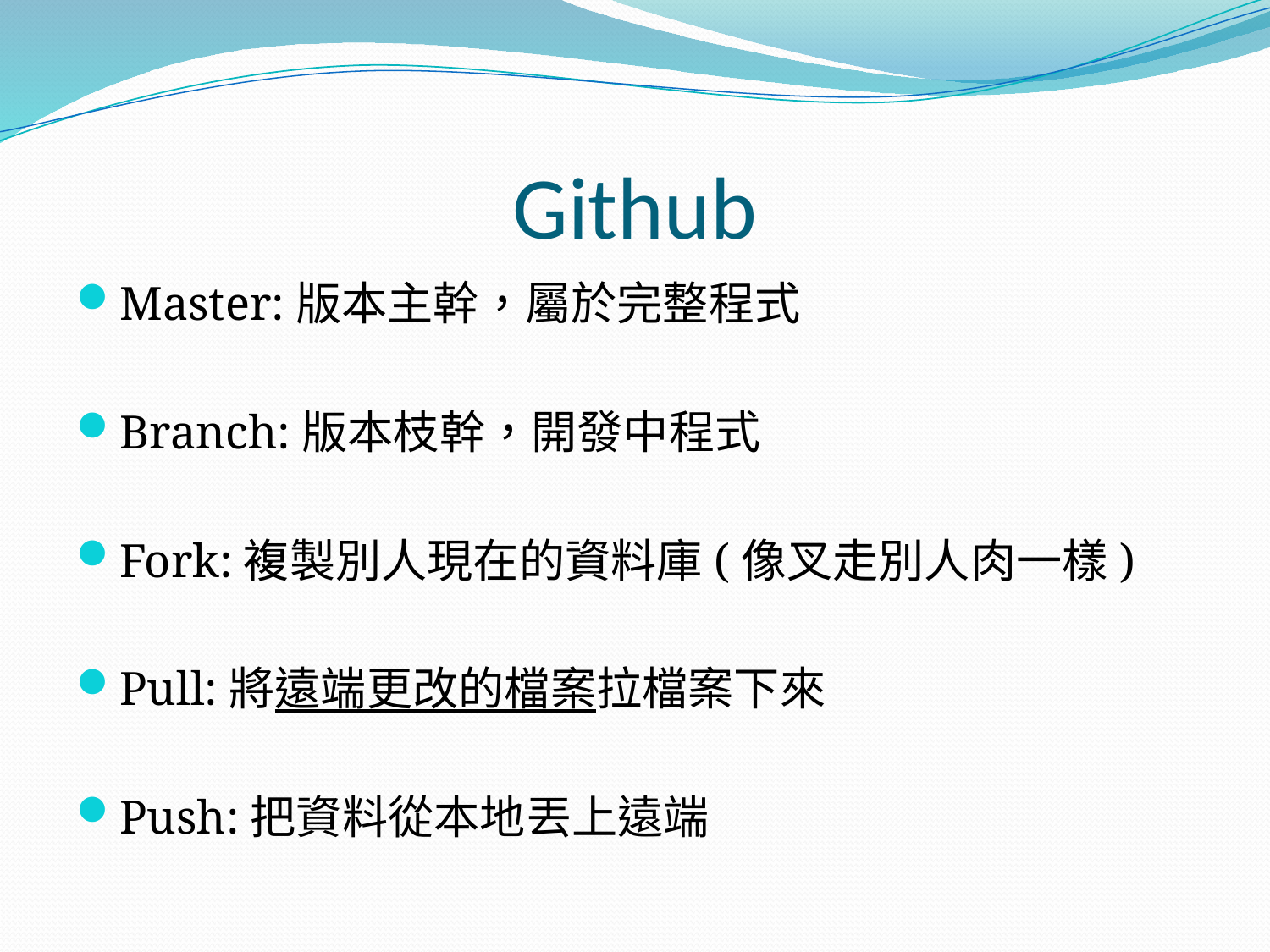

# Github
Master:版本主幹，屬於完整程式

Branch:版本枝幹，開發中程式

Fork:複製別人現在的資料庫(像叉走別人肉一樣)

Pull:將遠端更改的檔案拉檔案下來

Push:把資料從本地丟上遠端